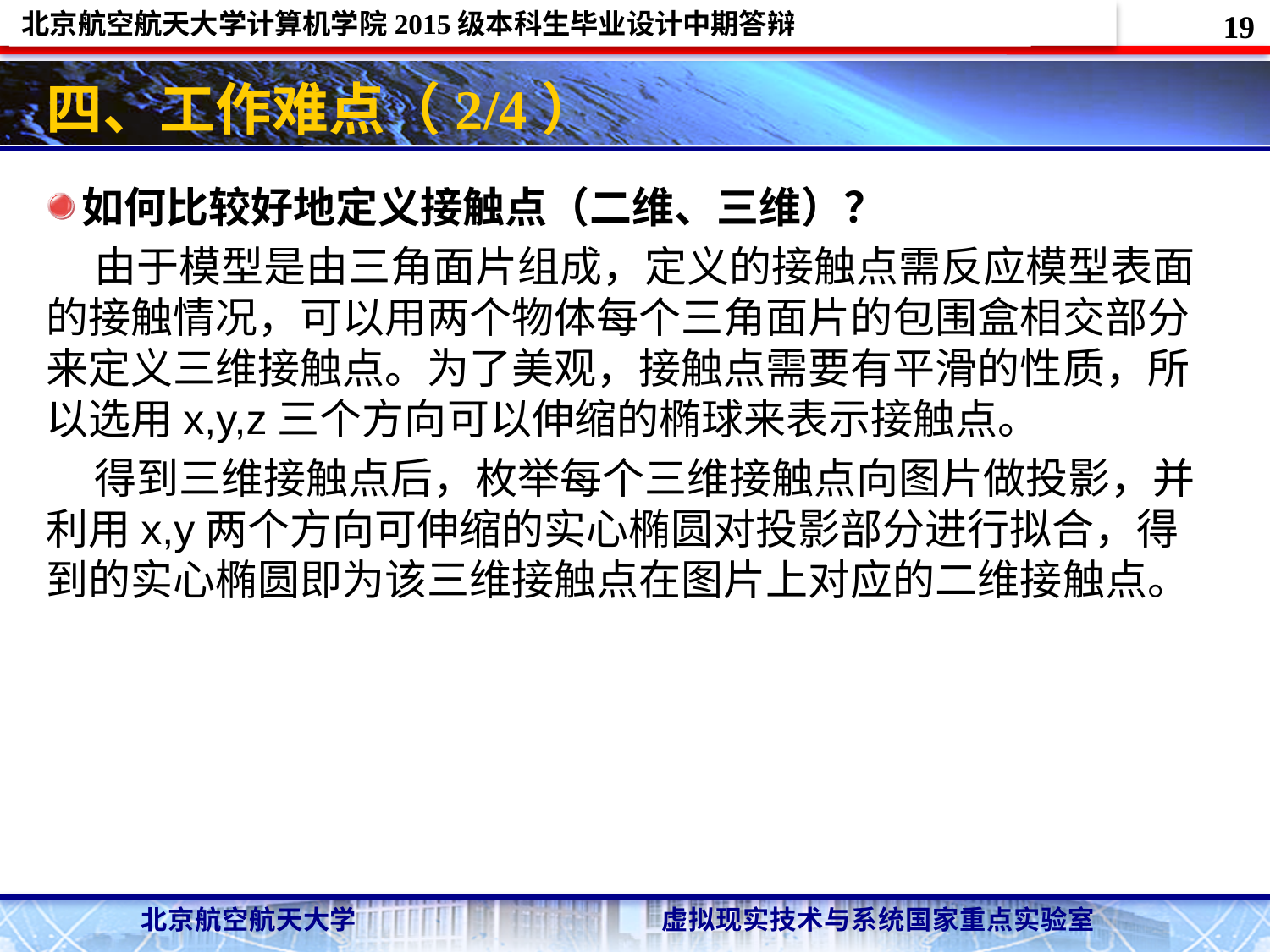

19
# 四、工作难点（2/4）
如何比较好地定义接触点（二维、三维）？
    由于模型是由三角面片组成，定义的接触点需反应模型表面的接触情况，可以用两个物体每个三角面片的包围盒相交部分来定义三维接触点。为了美观，接触点需要有平滑的性质，所以选用x,y,z三个方向可以伸缩的椭球来表示接触点。
    得到三维接触点后，枚举每个三维接触点向图片做投影，并利用x,y两个方向可伸缩的实心椭圆对投影部分进行拟合，得到的实心椭圆即为该三维接触点在图片上对应的二维接触点。